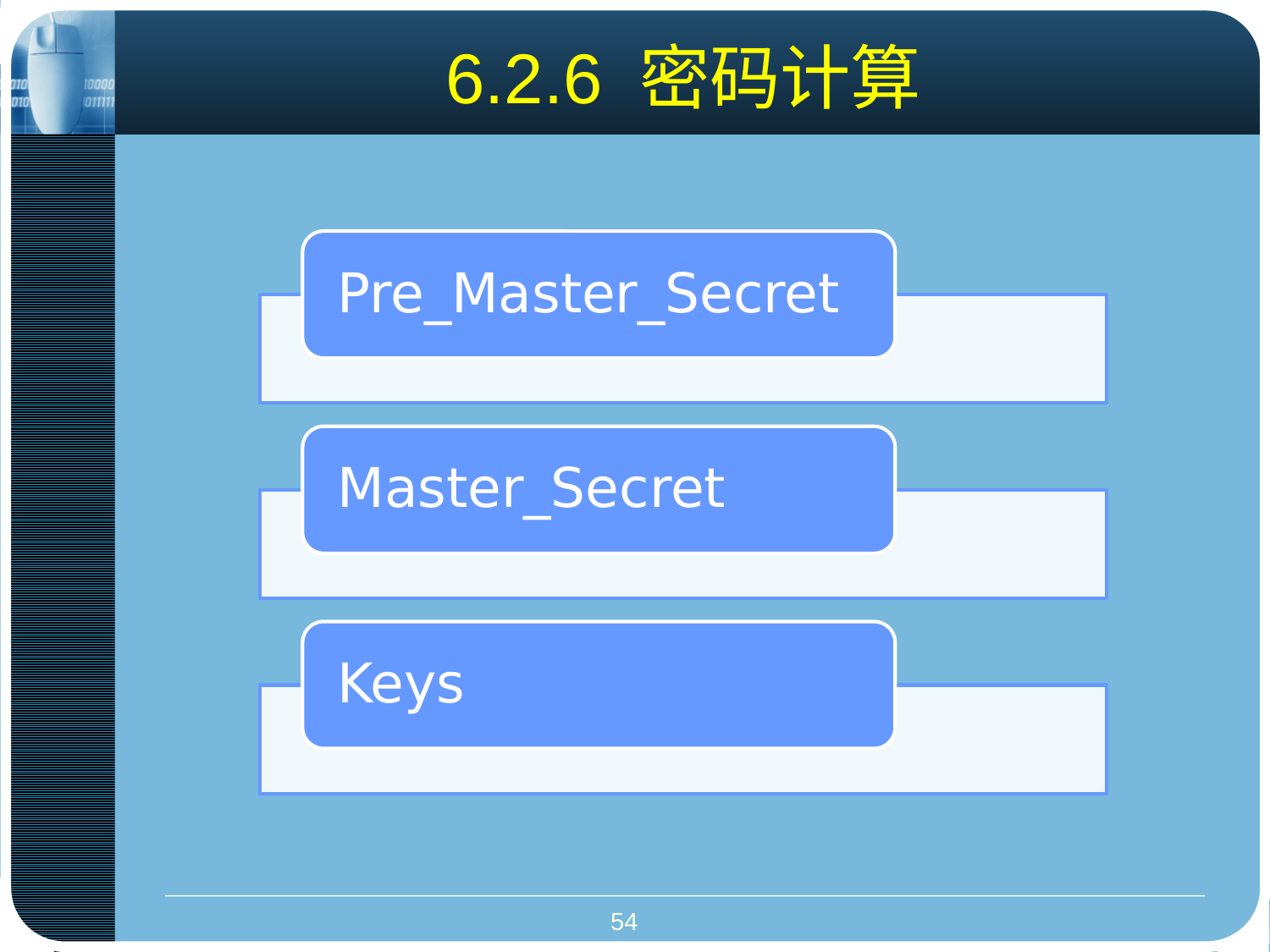

# 6.2.6 密码计算
Pre_Master_Secret
Master_Secret
Keys
54